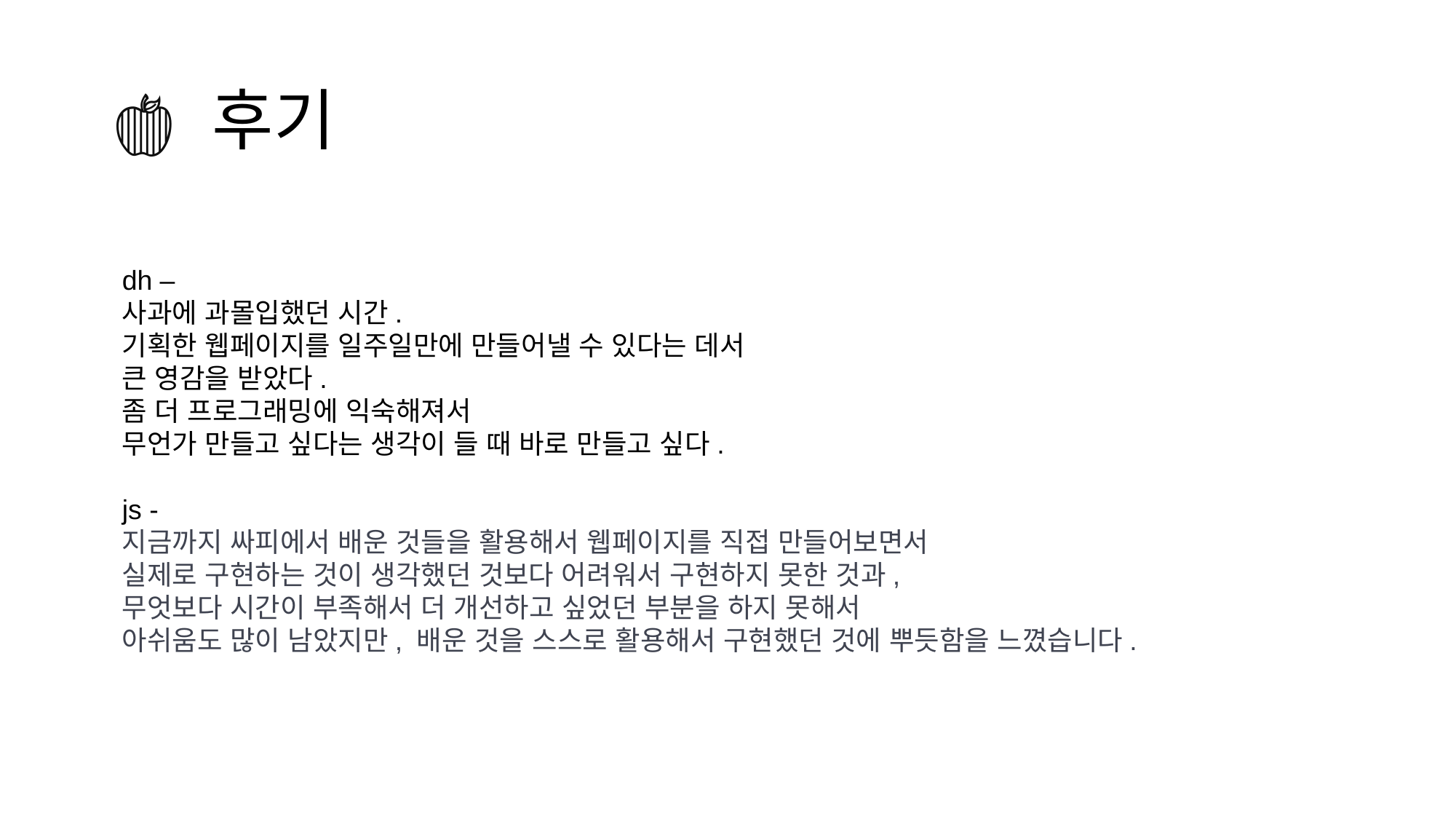

# 🍎 후기
dh –
사과에 과몰입했던 시간.
기획한 웹페이지를 일주일만에 만들어낼 수 있다는 데서
큰 영감을 받았다.
좀 더 프로그래밍에 익숙해져서
무언가 만들고 싶다는 생각이 들 때 바로 만들고 싶다.

js -
지금까지 싸피에서 배운 것들을 활용해서 웹페이지를 직접 만들어보면서
실제로 구현하는 것이 생각했던 것보다 어려워서 구현하지 못한 것과,
무엇보다 시간이 부족해서 더 개선하고 싶었던 부분을 하지 못해서
아쉬움도 많이 남았지만, 배운 것을 스스로 활용해서 구현했던 것에 뿌듯함을 느꼈습니다.